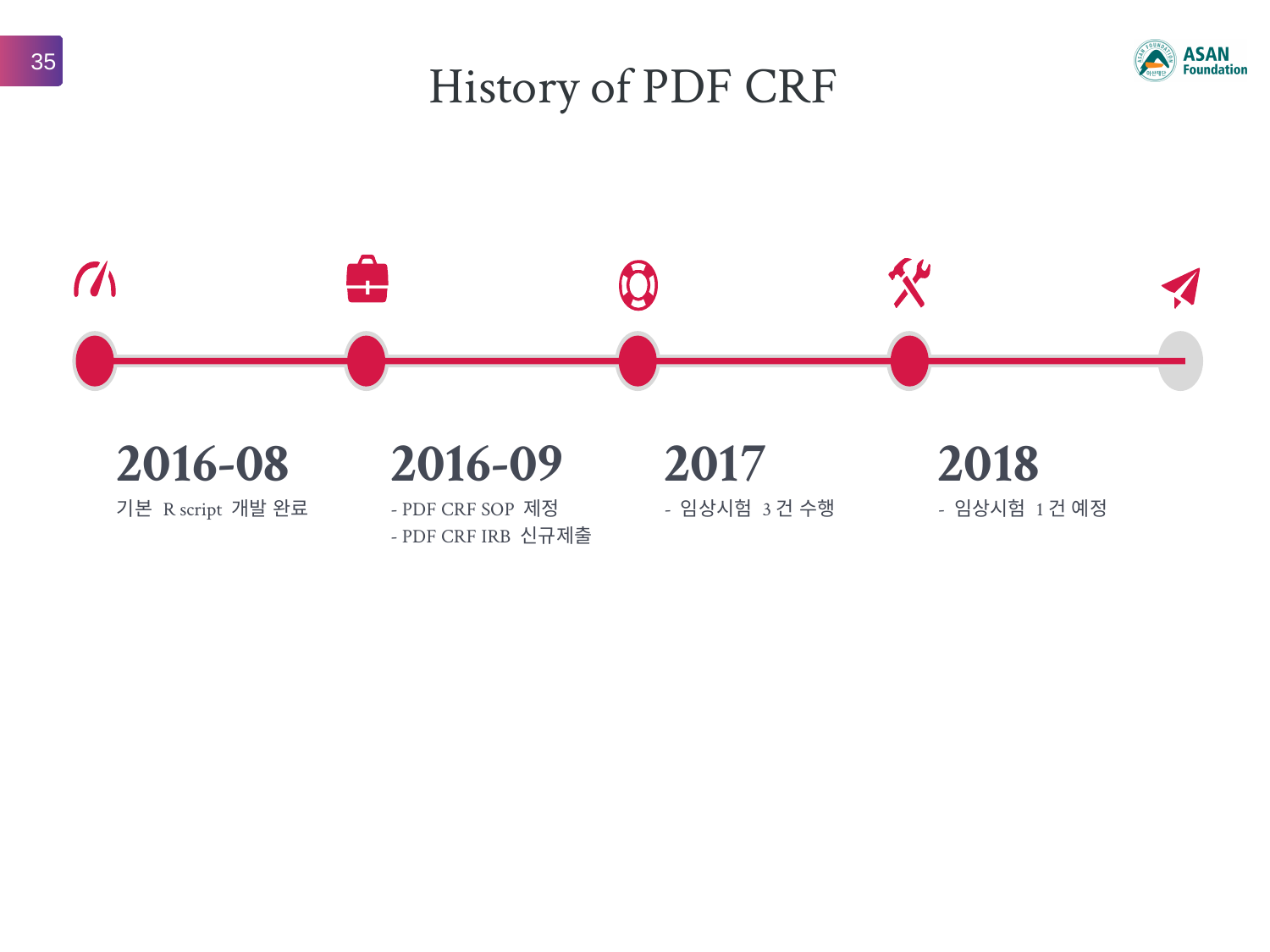

35
History of PDF CRF

2016-08
기본 R script 개발 완료
2016-09
- PDF CRF SOP 제정
- PDF CRF IRB 신규제출
2017
- 임상시험 3건 수행
2018
- 임상시험 1건 예정